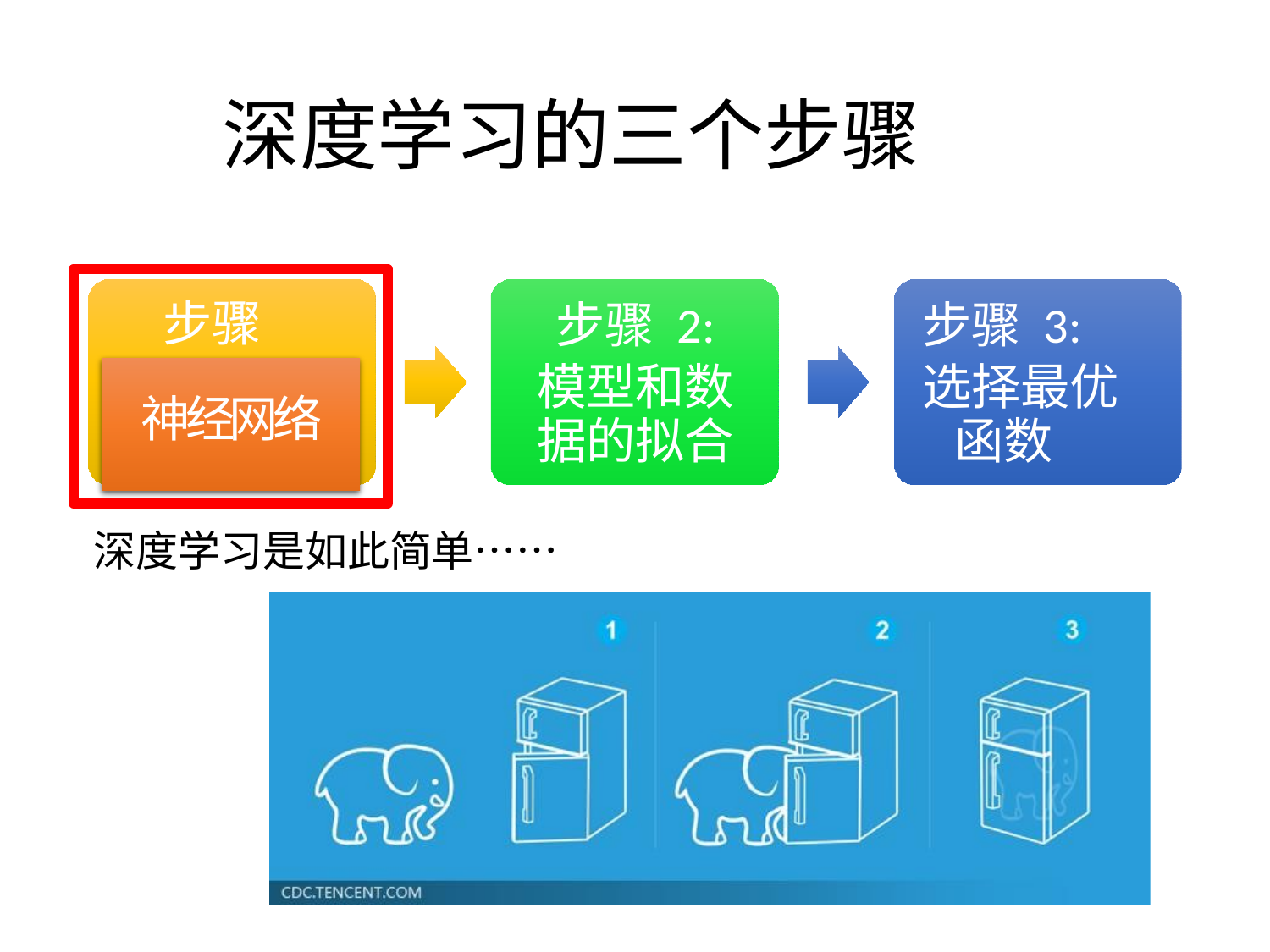

# 深度学习的三个步骤

步骤1:
步骤 2:
模型和数据的拟合

步骤 3:
选择最优函数

神        经     网       络

深度学习是如此简单……